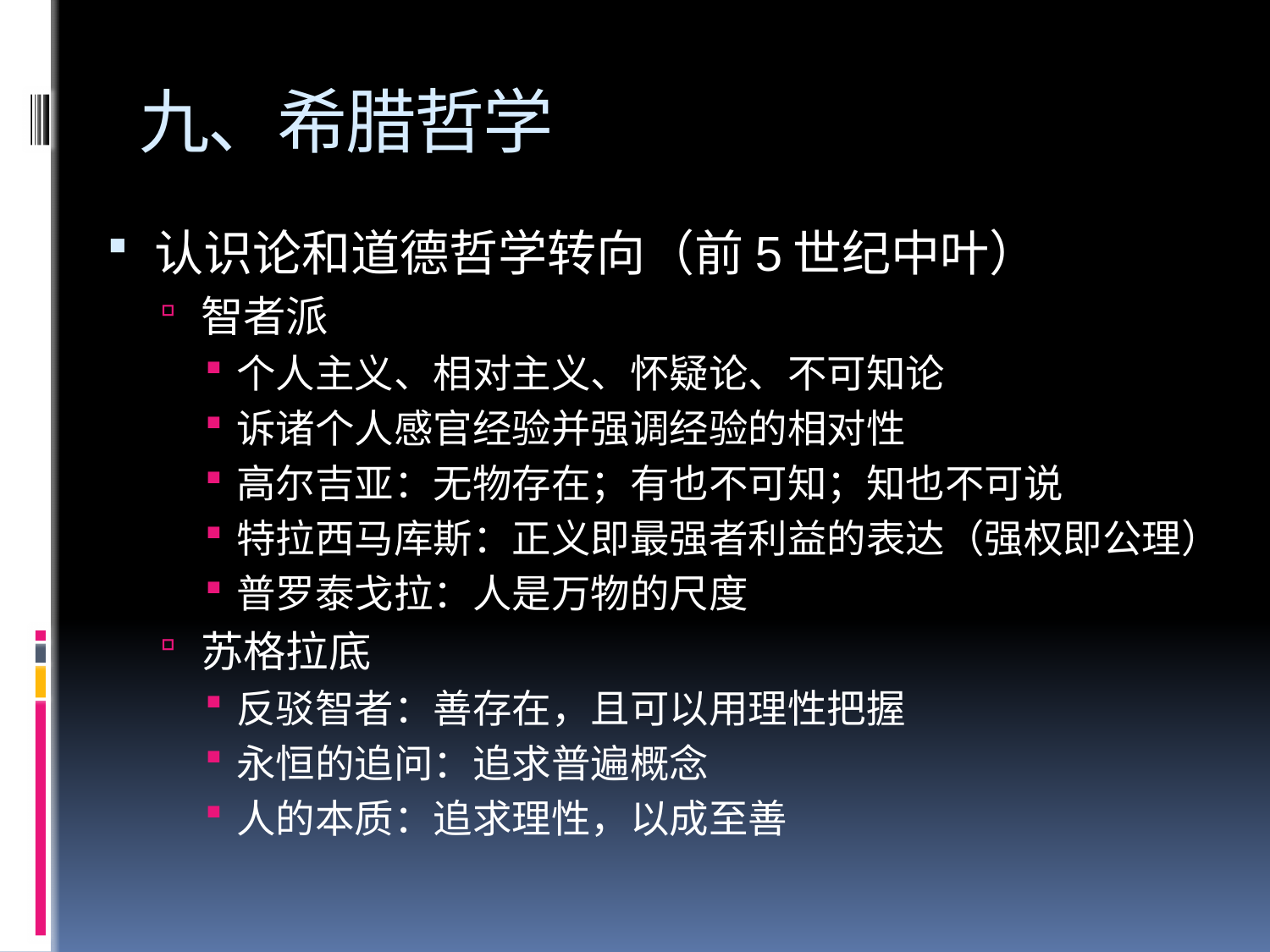

# 九、希腊哲学
认识论和道德哲学转向（前5世纪中叶）
智者派
个人主义、相对主义、怀疑论、不可知论
诉诸个人感官经验并强调经验的相对性
高尔吉亚：无物存在；有也不可知；知也不可说
特拉西马库斯：正义即最强者利益的表达（强权即公理）
普罗泰戈拉：人是万物的尺度
苏格拉底
反驳智者：善存在，且可以用理性把握
永恒的追问：追求普遍概念
人的本质：追求理性，以成至善